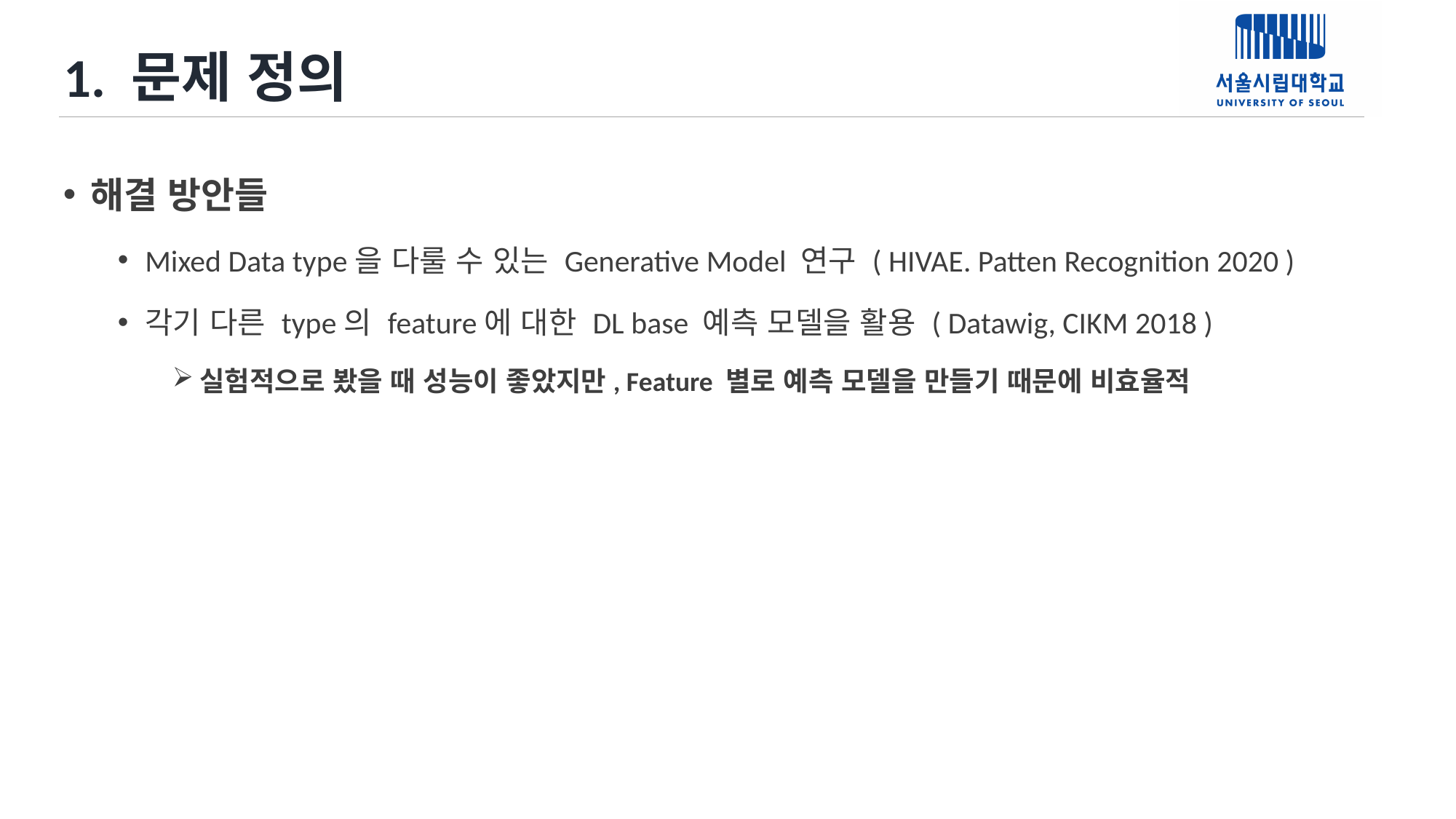

# 1. 문제 정의
해결 방안들
Mixed Data type을 다룰 수 있는 Generative Model 연구 ( HIVAE. Patten Recognition 2020 )
각기 다른 type의 feature에 대한 DL base 예측 모델을 활용 ( Datawig, CIKM 2018 )
실험적으로 봤을 때 성능이 좋았지만, Feature 별로 예측 모델을 만들기 때문에 비효율적